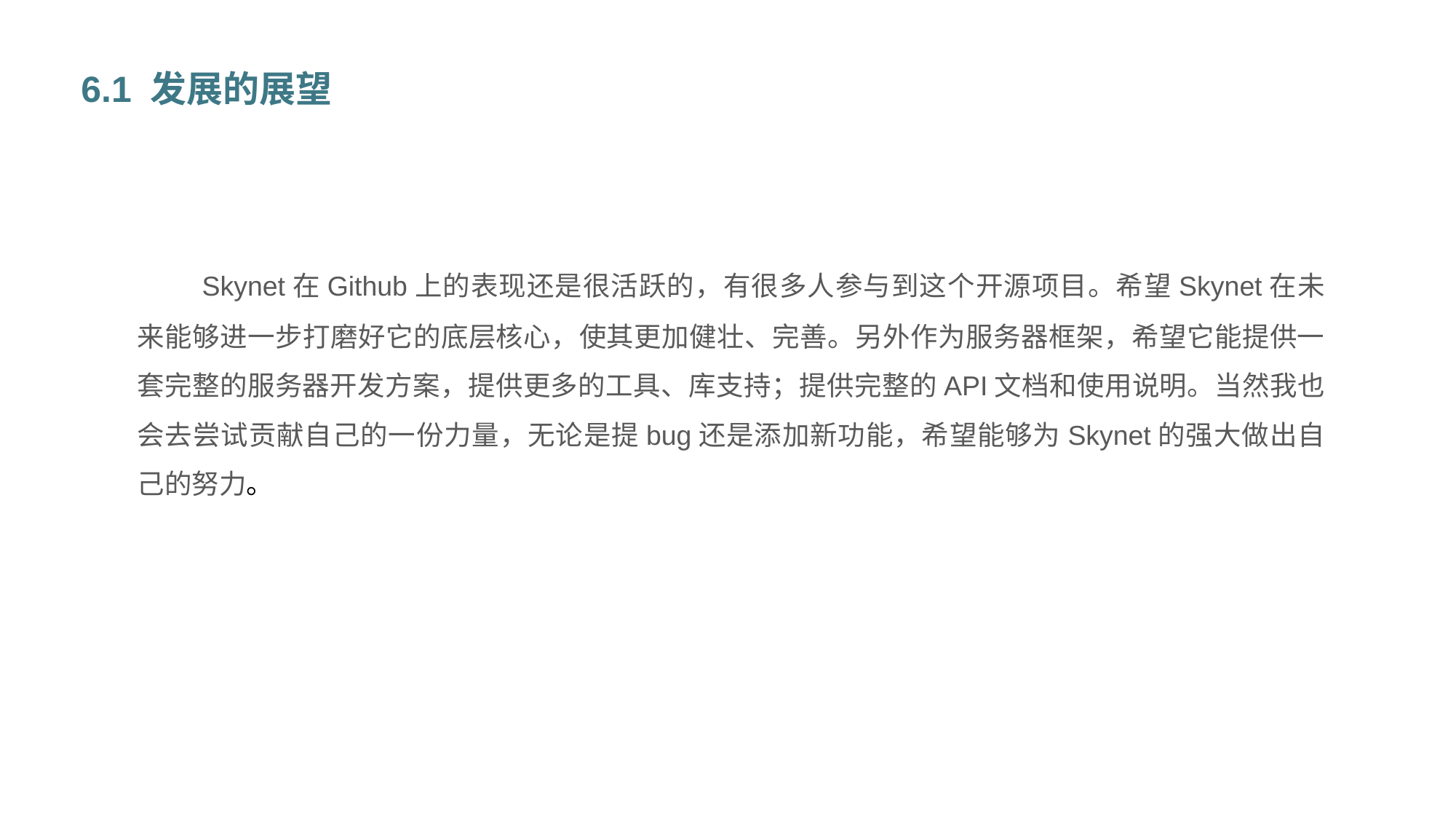

6.1 发展的展望
   Skynet在Github上的表现还是很活跃的，有很多人参与到这个开源项目。希望Skynet在未来能够进一步打磨好它的底层核心，使其更加健壮、完善。另外作为服务器框架，希望它能提供一套完整的服务器开发方案，提供更多的工具、库支持；提供完整的API文档和使用说明。当然我也会去尝试贡献自己的一份力量，无论是提bug还是添加新功能，希望能够为Skynet的强大做出自己的努力。
ADVICE